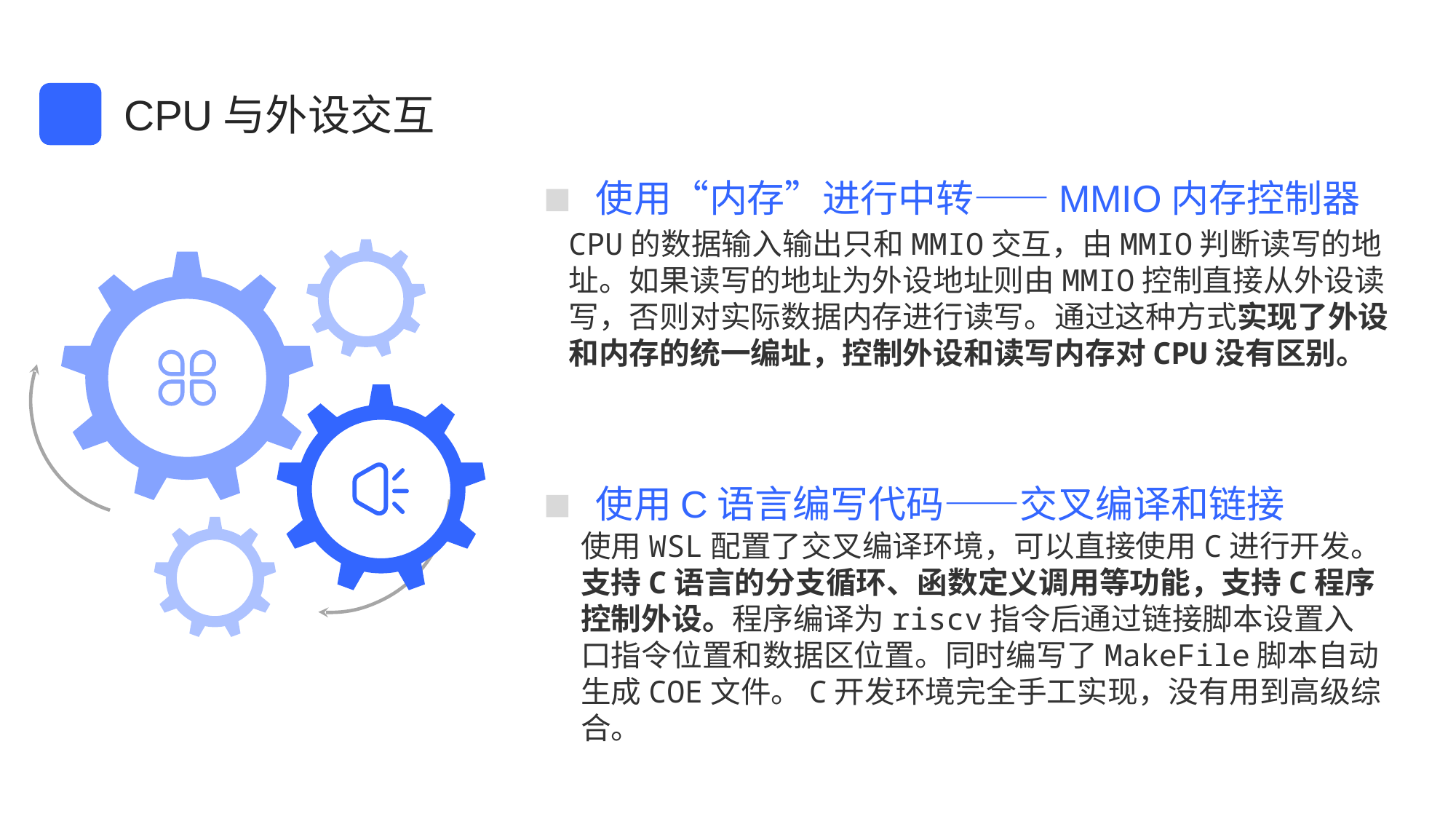

CPU与外设交互
使用“内存”进行中转——MMIO内存控制器

CPU的数据输入输出只和MMIO交互，由MMIO判断读写的地址。如果读写的地址为外设地址则由MMIO控制直接从外设读写，否则对实际数据内存进行读写。通过这种方式实现了外设和内存的统一编址，控制外设和读写内存对CPU没有区别。

使用C语言编写代码——交叉编译和链接

使用WSL配置了交叉编译环境，可以直接使用C进行开发。支持C语言的分支循环、函数定义调用等功能，支持C程序控制外设。程序编译为riscv指令后通过链接脚本设置入口指令位置和数据区位置。同时编写了MakeFile脚本自动生成COE文件。C开发环境完全手工实现，没有用到高级综合。